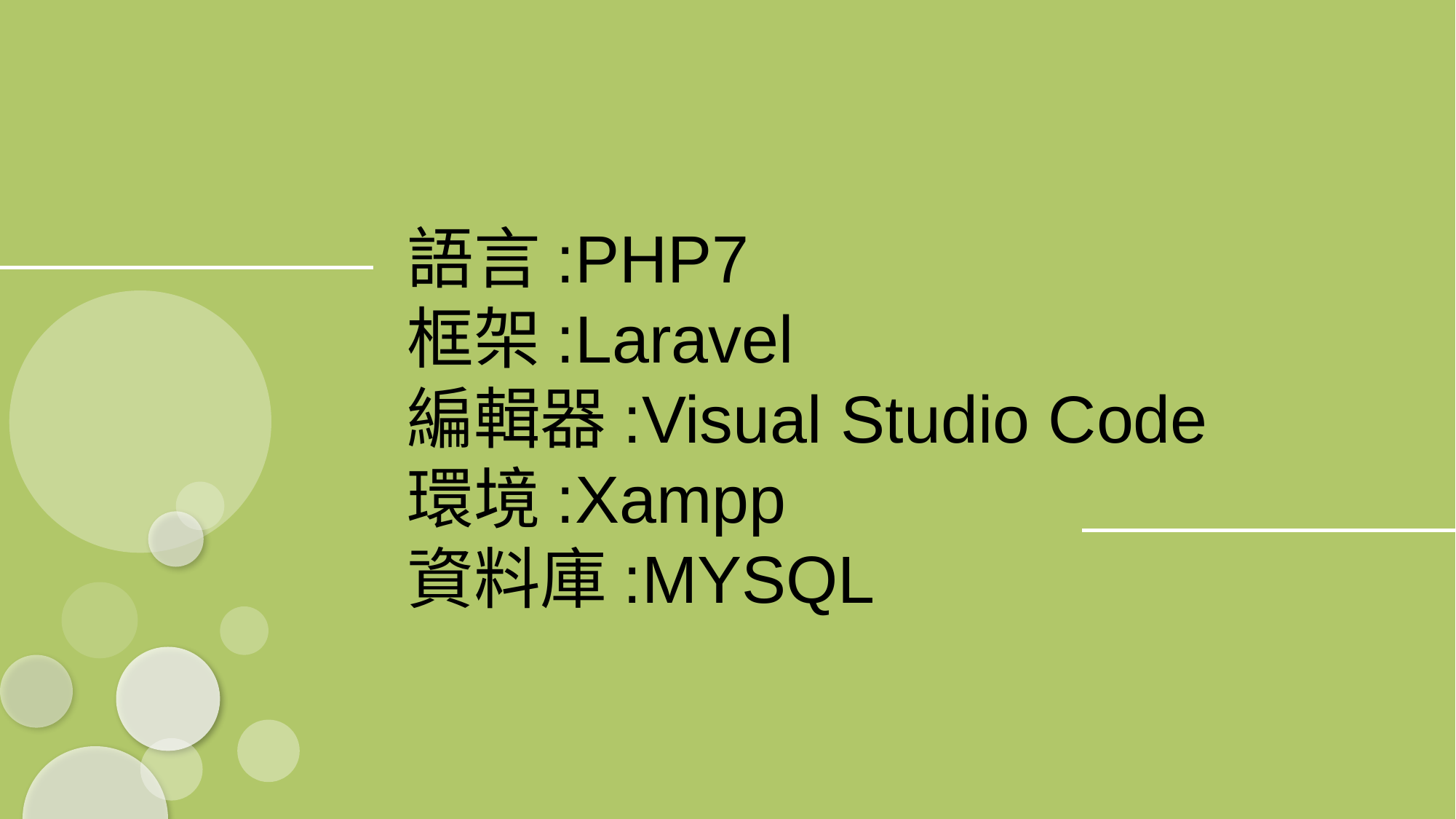

語言:PHP7
框架:Laravel
編輯器:Visual Studio Code
環境:Xampp
資料庫:MYSQL